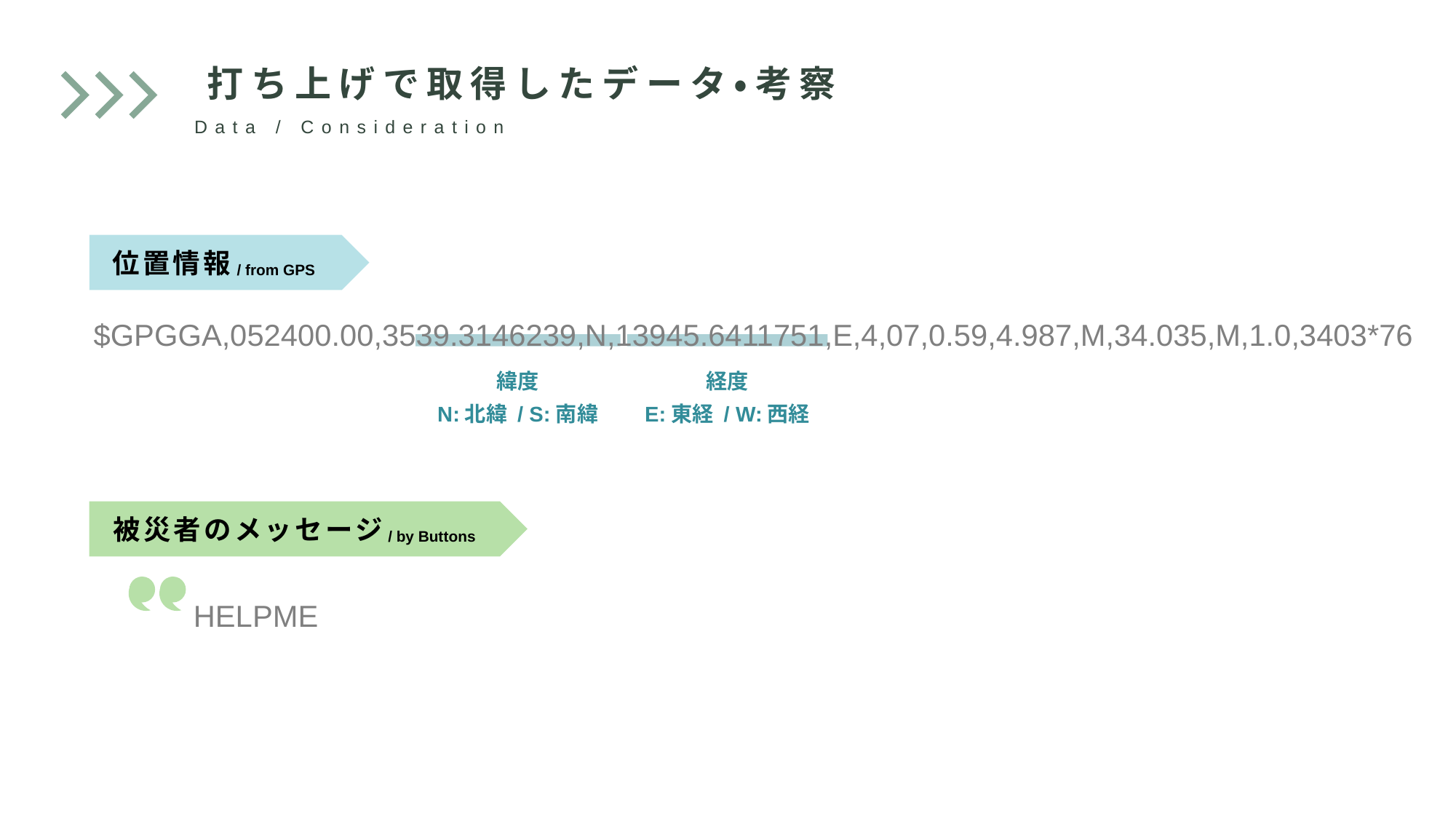

打ち上げで取得したデータ・考察

Data / Consideration

位置情報
/ from GPS
$GPGGA,052400.00,3539.3146239,N,13945.6411751,E,4,07,0.59,4.987,M,34.035,M,1.0,3403*76
経度
E:東経 / W:西経
緯度
N:北緯 / S:南緯

被災者のメッセージ
/ by Buttons

HELPME